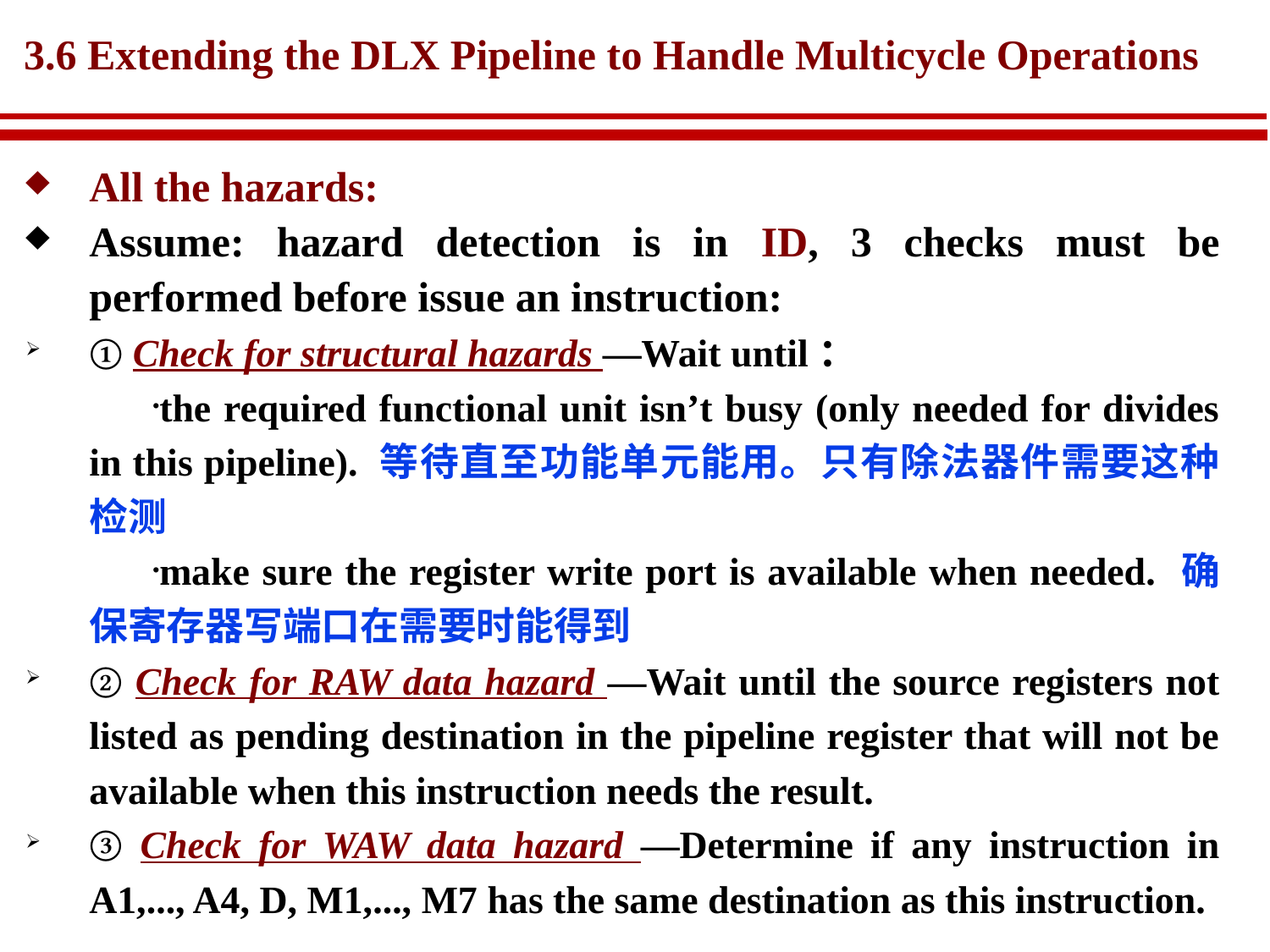

# 3.6 Extending the DLX Pipeline to Handle Multicycle Operations
All the hazards:
Assume: hazard detection is in ID, 3 checks must be performed before issue an instruction:
① Check for structural hazards —Wait until：
the required functional unit isn’t busy (only needed for divides in this pipeline). 等待直至功能单元能用。只有除法器件需要这种检测
make sure the register write port is available when needed. 确保寄存器写端口在需要时能得到
② Check for RAW data hazard —Wait until the source registers not listed as pending destination in the pipeline register that will not be available when this instruction needs the result.
③ Check for WAW data hazard —Determine if any instruction in A1,..., A4, D, M1,..., M7 has the same destination as this instruction.